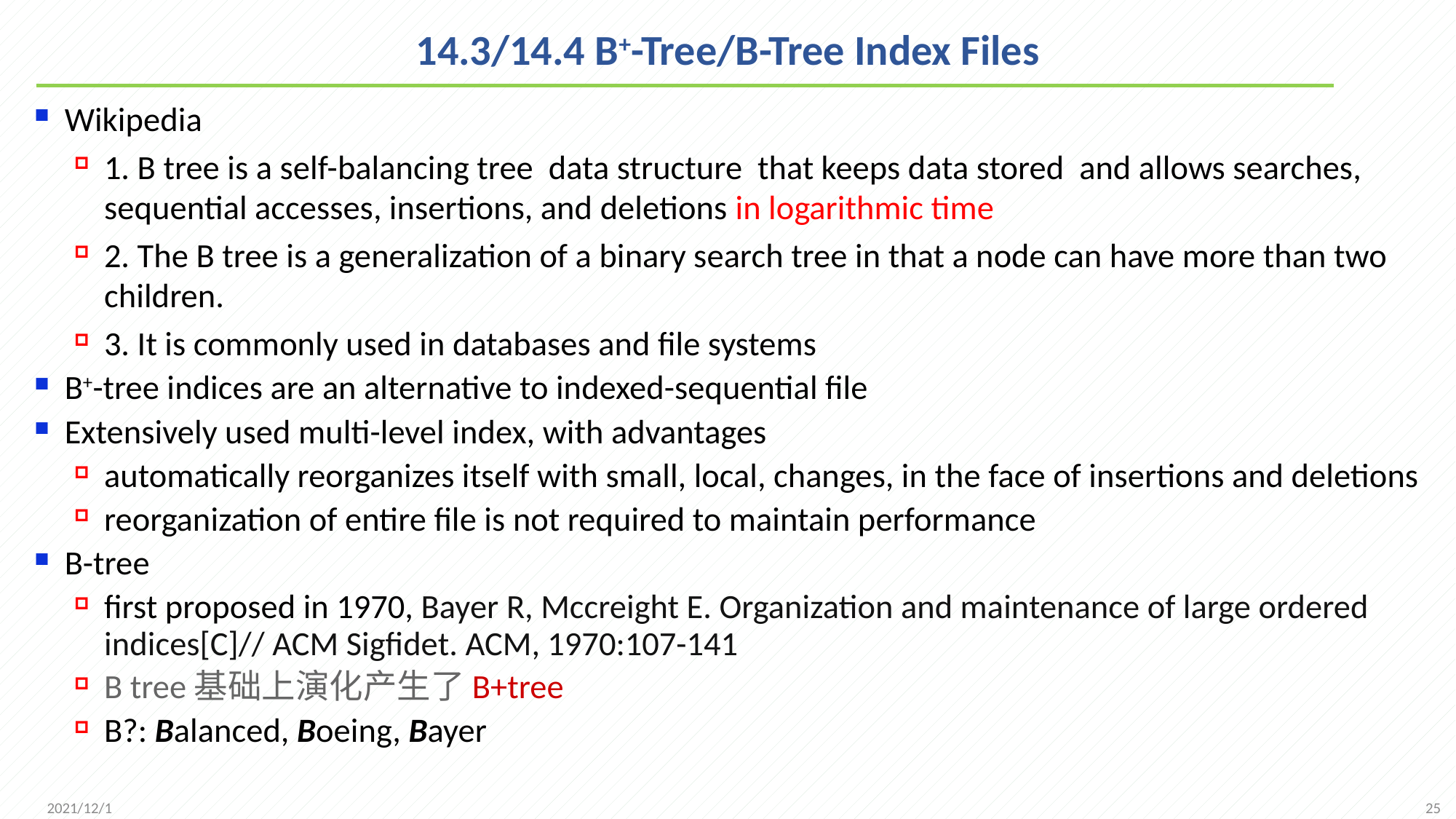

# 14.3/14.4 B+-Tree/B-Tree Index Files
Wikipedia
1. B tree is a self-balancing tree  data structure  that keeps data stored  and allows searches, sequential accesses, insertions, and deletions in logarithmic time
2. The B tree is a generalization of a binary search tree in that a node can have more than two children.
3. It is commonly used in databases and file systems
B+-tree indices are an alternative to indexed-sequential file
Extensively used multi-level index, with advantages
automatically reorganizes itself with small, local, changes, in the face of insertions and deletions
reorganization of entire file is not required to maintain performance
B-tree
first proposed in 1970, Bayer R, Mccreight E. Organization and maintenance of large ordered indices[C]// ACM Sigfidet. ACM, 1970:107-141
B tree基础上演化产生了B+tree
B?: Balanced, Boeing, Bayer
25
2021/12/1